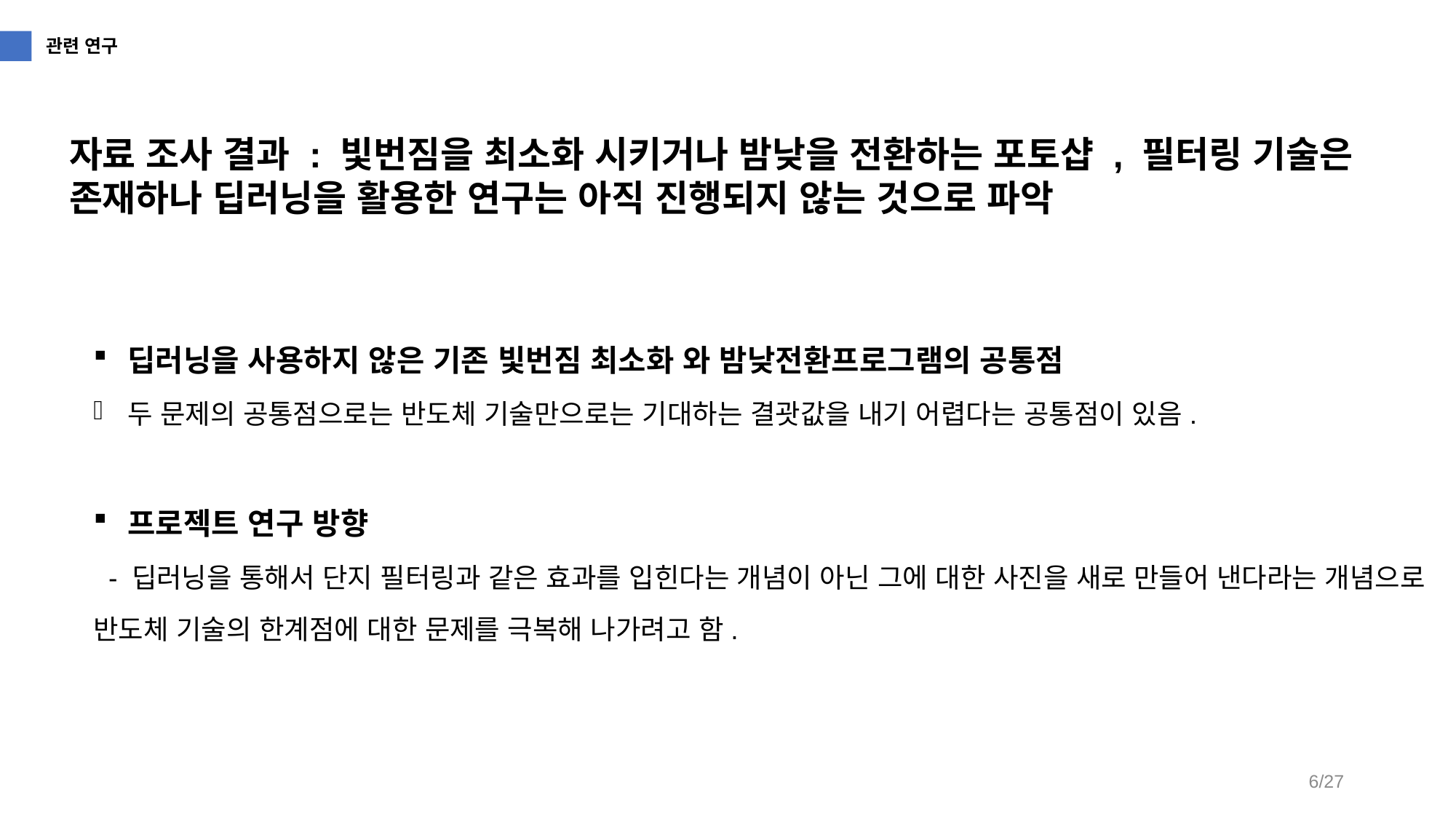

관련 연구

자료 조사 결과 : 빛번짐을 최소화 시키거나 밤낮을 전환하는 포토샵 , 필터링 기술은 존재하나 딥러닝을 활용한 연구는 아직 진행되지 않는 것으로 파악

딥러닝을 사용하지 않은 기존 빛번짐 최소화 와 밤낮전환프로그램의 공통점
두 문제의 공통점으로는 반도체 기술만으로는 기대하는 결괏값을 내기 어렵다는 공통점이 있음.

프로젝트 연구 방향
- 딥러닝을 통해서 단지 필터링과 같은 효과를 입힌다는 개념이 아닌 그에 대한 사진을 새로 만들어 낸다라는 개념으로 반도체 기술의 한계점에 대한 문제를 극복해 나가려고 함.

6/27